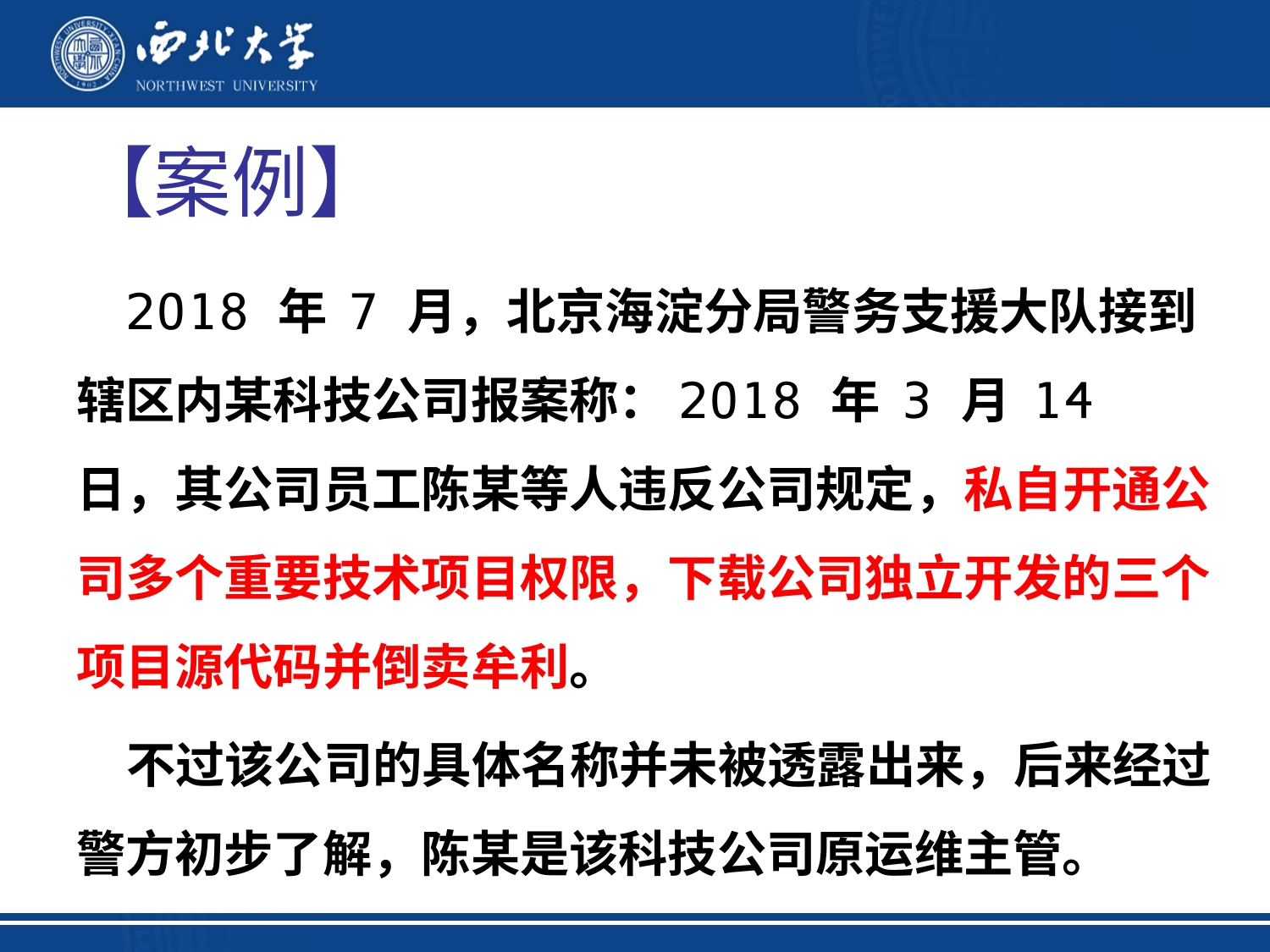

# 【案例】
2018 年 7 月，北京海淀分局警务支援大队接到辖区内某科技公司报案称：2018 年 3 月 14 日，其公司员工陈某等人违反公司规定，私自开通公司多个重要技术项目权限，下载公司独立开发的三个项目源代码并倒卖牟利。
不过该公司的具体名称并未被透露出来，后来经过警方初步了解，陈某是该科技公司原运维主管。